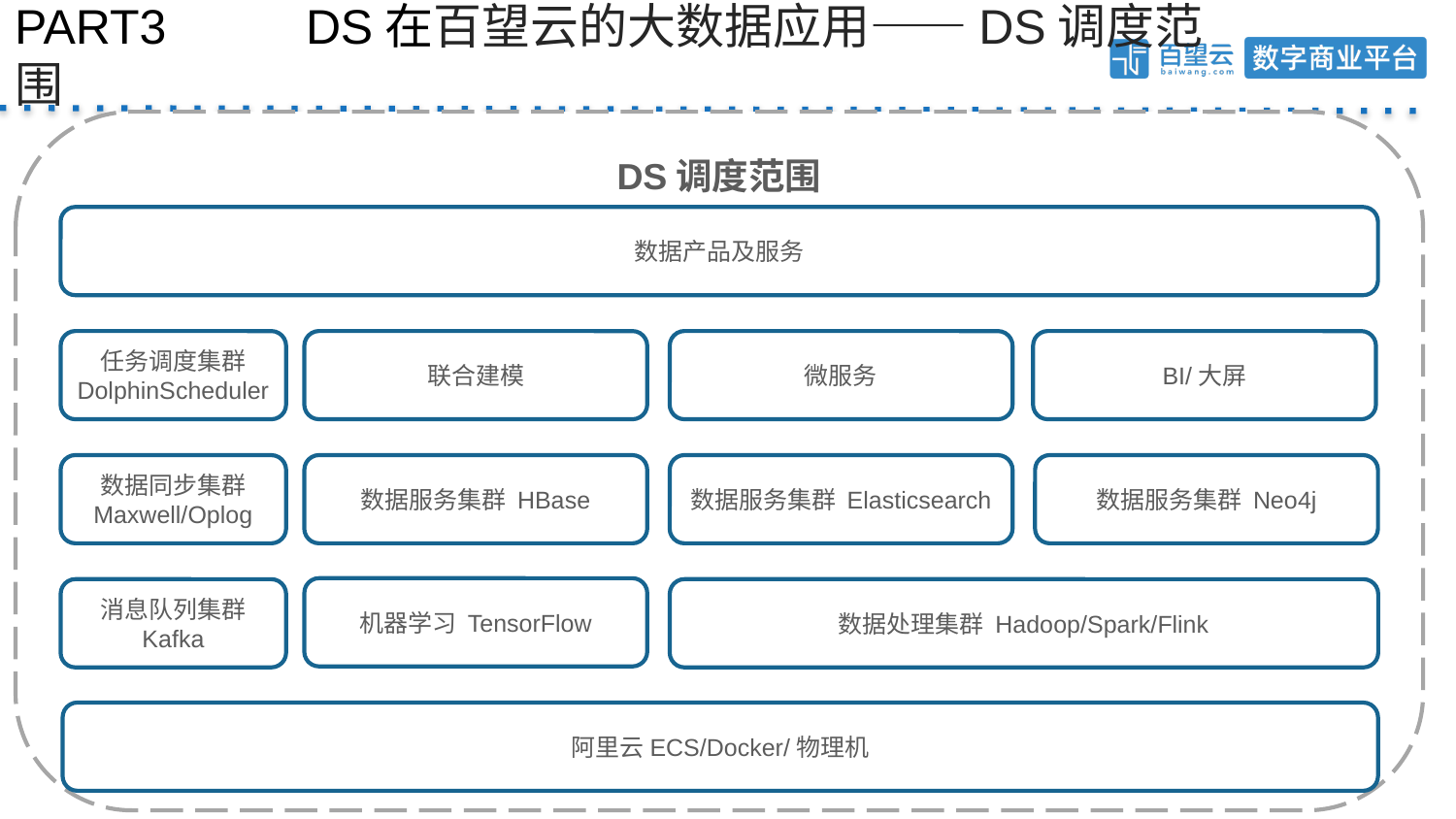

PART3	DS在百望云的大数据应用——DS调度范围
DS调度范围
数据产品及服务
联合建模
微服务
任务调度集群
DolphinScheduler
BI/大屏
数据同步集群
Maxwell/Oplog
数据服务集群 HBase
数据服务集群 Elasticsearch
数据服务集群 Neo4j
机器学习 TensorFlow
消息队列集群
Kafka
数据处理集群 Hadoop/Spark/Flink
阿里云ECS/Docker/物理机